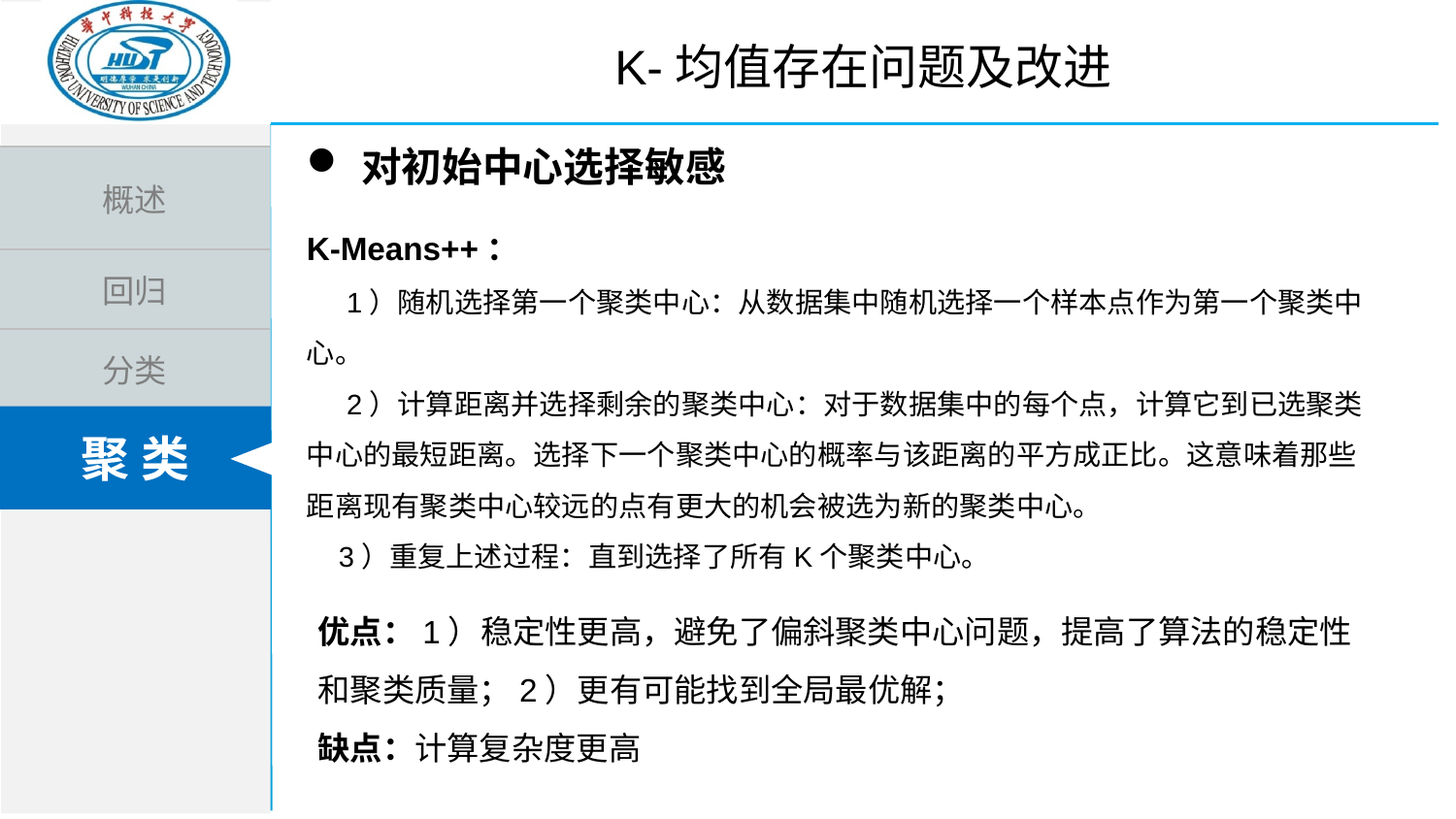

K-均值存在问题及改进
对初始中心选择敏感
K-Means++：
‌     1）随机选择第一个聚类中心‌：从数据集中随机选择一个样本点作为第一个聚类中心。
‌     2）计算距离并选择剩余的聚类中心‌：对于数据集中的每个点，计算它到已选聚类中心的最短距离。选择下一个聚类中心的概率与该距离的平方成正比。这意味着那些距离现有聚类中心较远的点有更大的机会被选为新的聚类中心‌。
‌    3）重复上述过程‌：直到选择了所有K个聚类中心。
优点：1）稳定性更高，避免了偏斜聚类中心问题，提高了算法的稳定性和聚类质量‌；2）更有可能找到全局最优解；
缺点：计算复杂度更高